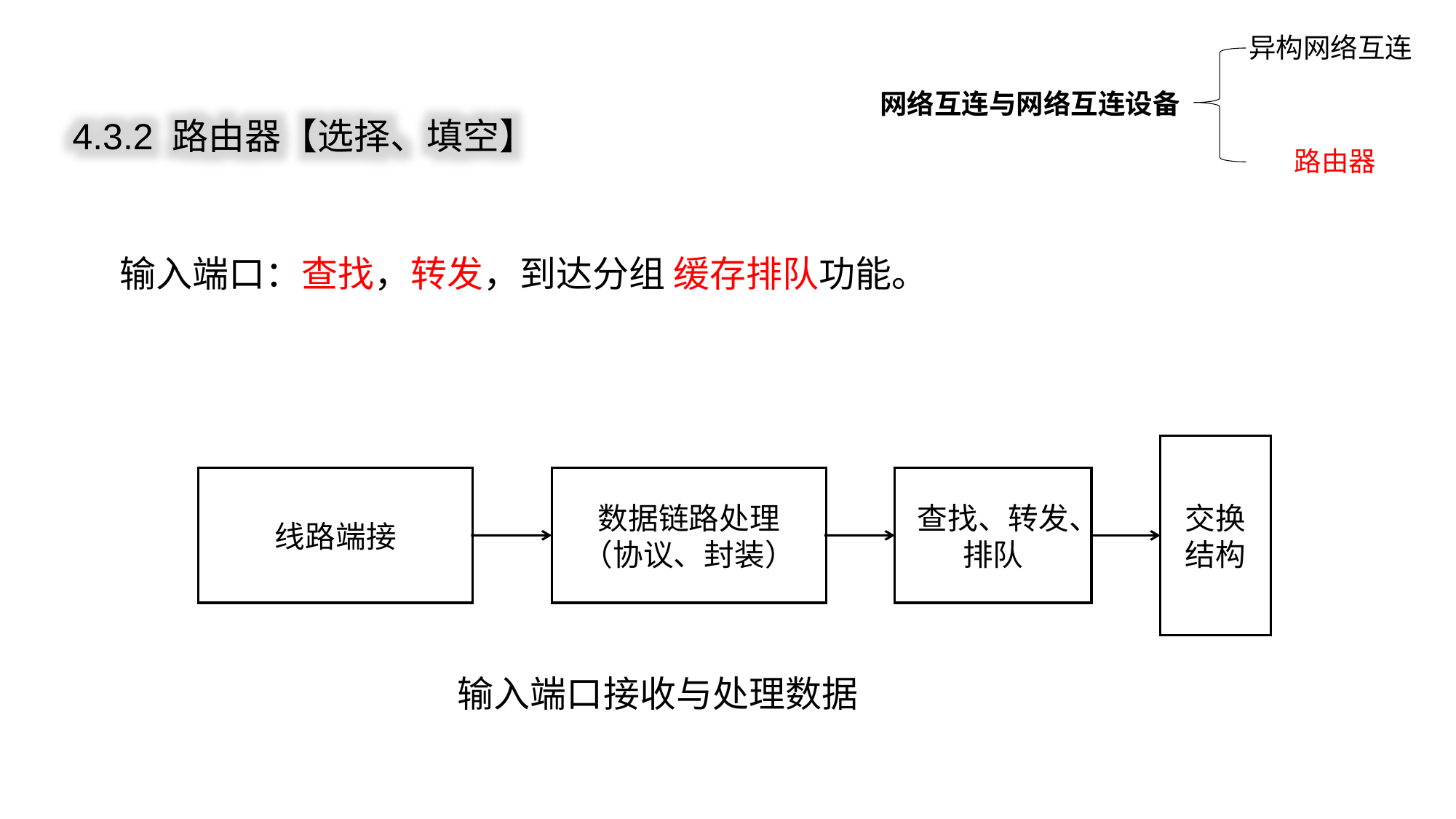

异构网络互连

网络互连与网络互连设备
路由器
4.3.2 路由器【选择、填空】
输入端口：查找，转发，到达分组 缓存排队功能。

交换结构
线路端接
数据链路处理
（协议、封装）
查找、转发、排队
输入端口接收与处理数据